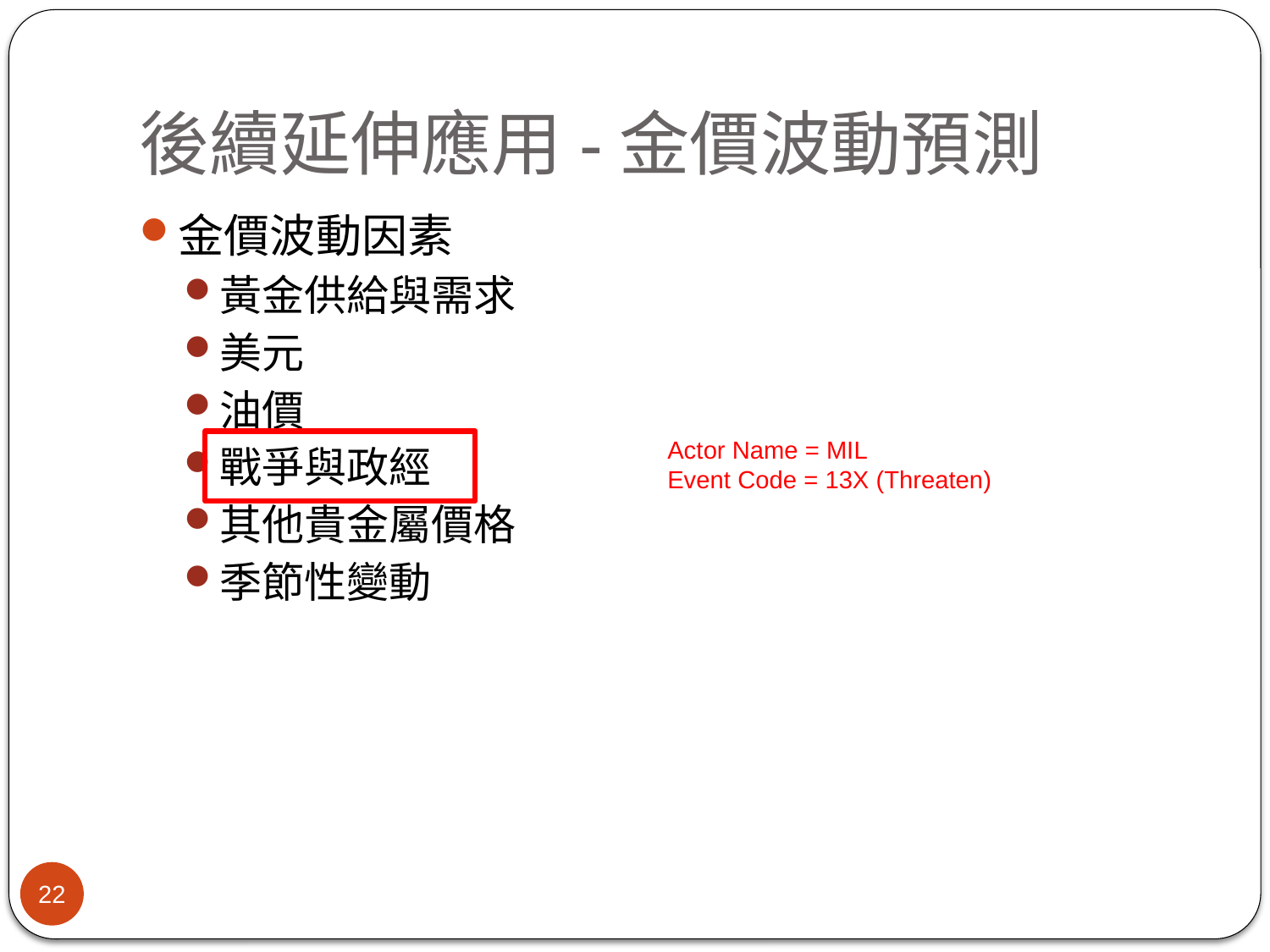

# 後續延伸應用-金價波動預測
金價波動因素
黃金供給與需求
美元
油價
戰爭與政經
其他貴金屬價格
季節性變動
Actor Name = MIL
Event Code = 13X (Threaten)

22